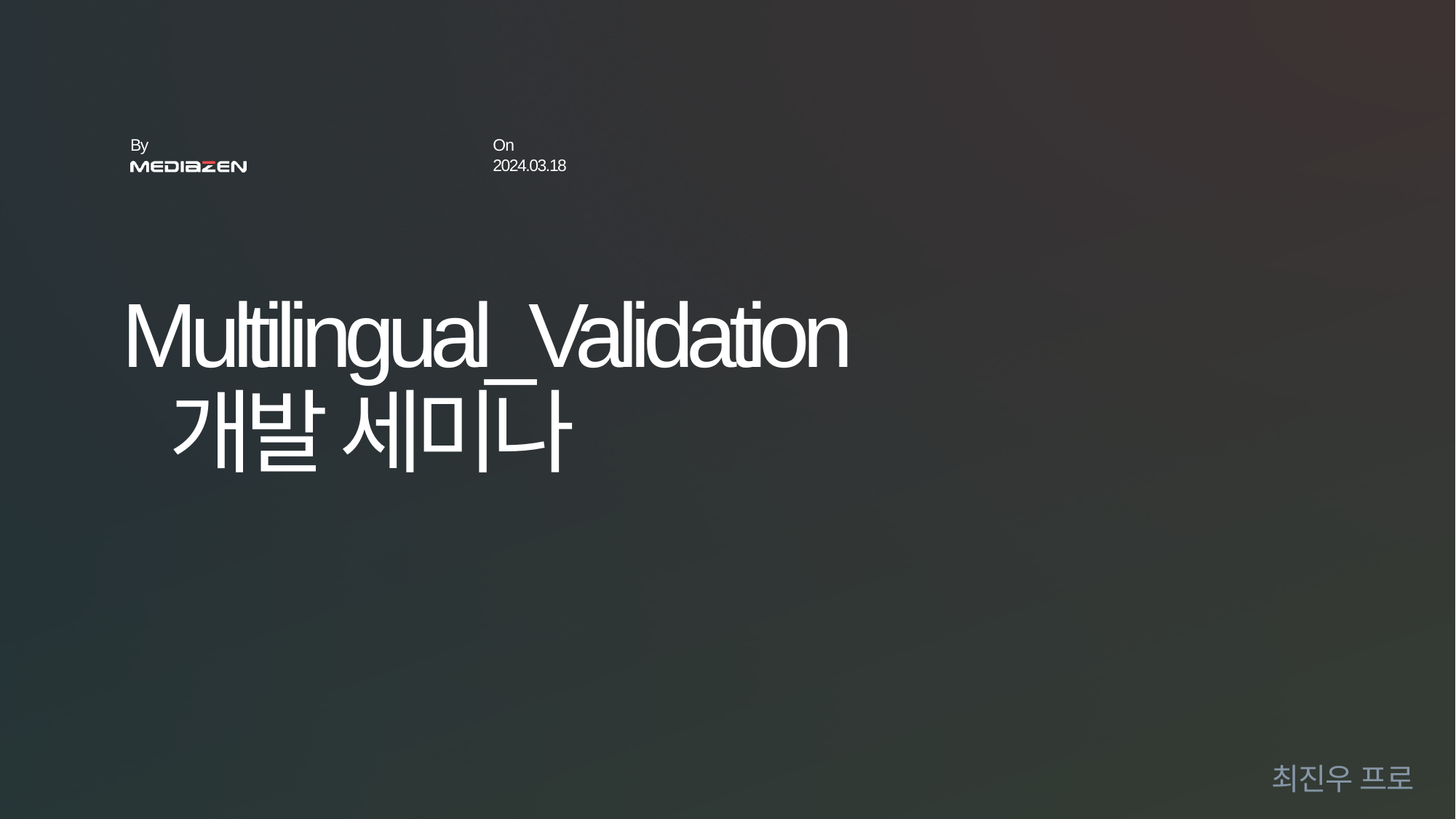

2024.03.18
# Multilingual_Validation 개발 세미나
최진우 프로